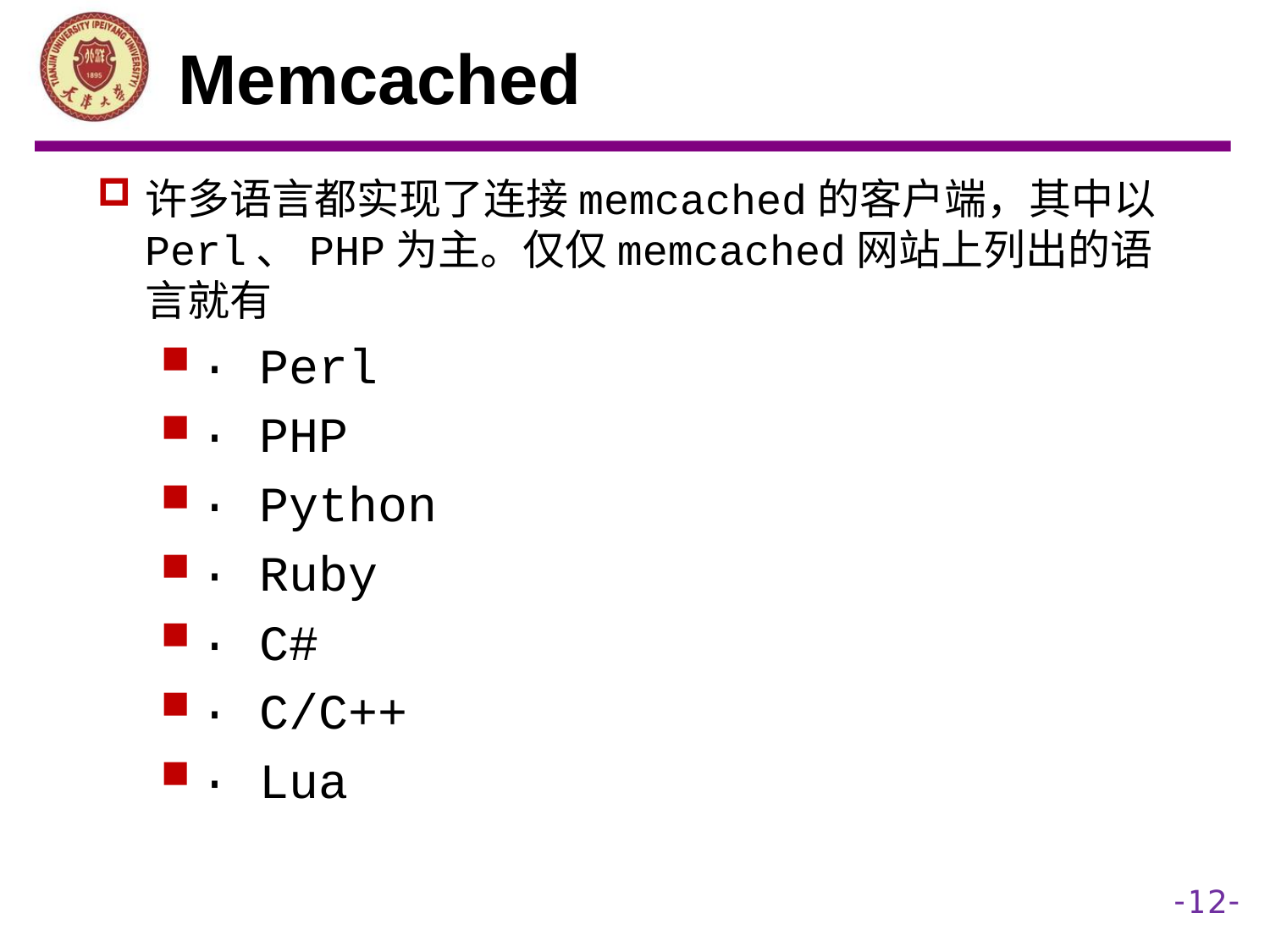

# Memcached
许多语言都实现了连接memcached的客户端，其中以Perl、PHP为主。仅仅memcached网站上列出的语言就有
· Perl
· PHP
· Python
· Ruby
· C#
· C/C++
· Lua